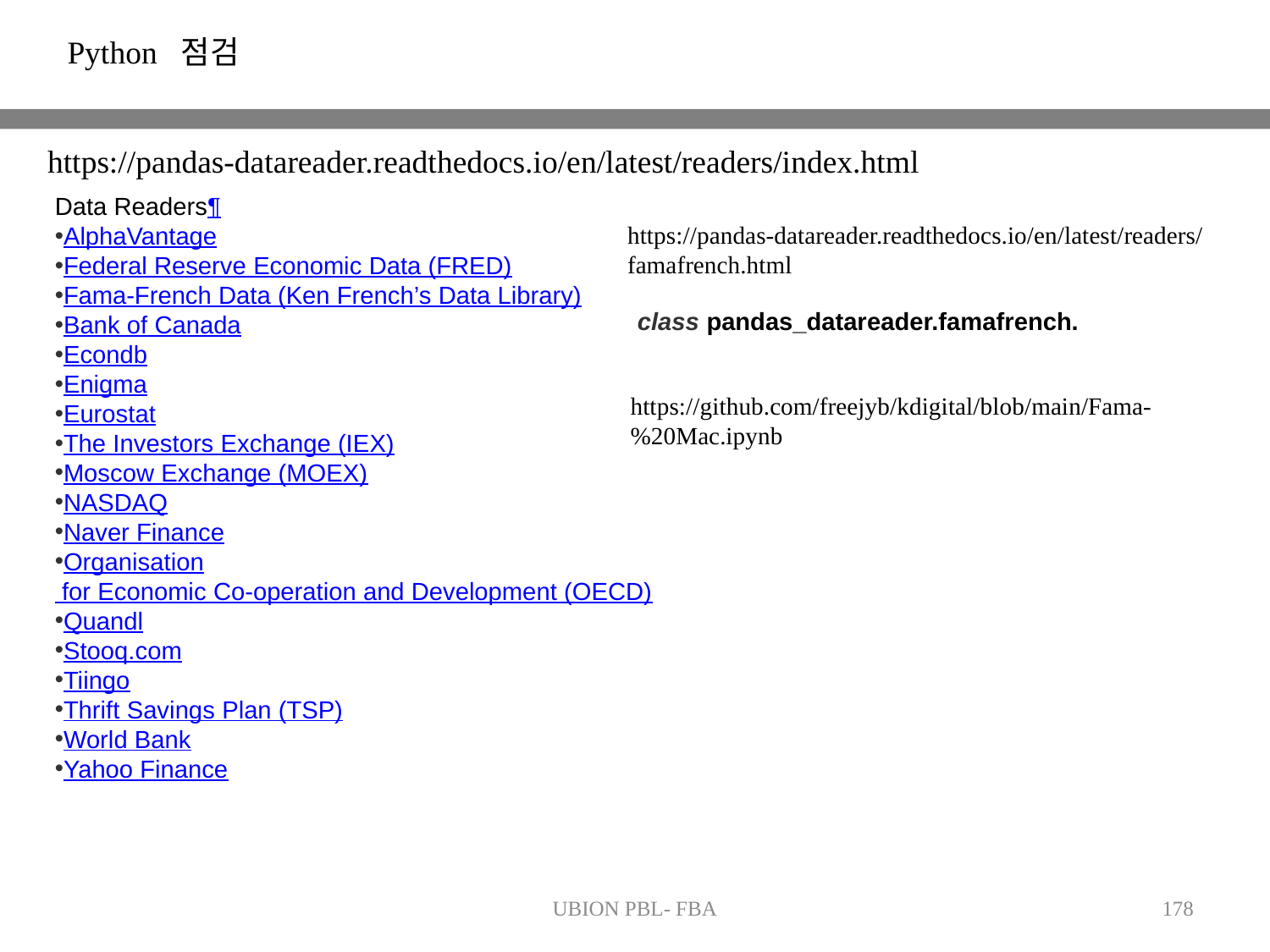

Python  점검

https://pandas-datareader.readthedocs.io/en/latest/readers/index.html
Data Readers¶
AlphaVantage
Federal Reserve Economic Data (FRED)
Fama-French Data (Ken French’s Data Library)
Bank of Canada
Econdb
Enigma
Eurostat
The Investors Exchange (IEX)
Moscow Exchange (MOEX)
NASDAQ
Naver Finance
Organisation for Economic Co-operation and Development (OECD)
Quandl
Stooq.com
Tiingo
Thrift Savings Plan (TSP)
World Bank
Yahoo Finance
https://pandas-datareader.readthedocs.io/en/latest/readers/famafrench.html
class pandas_datareader.famafrench.
https://github.com/freejyb/kdigital/blob/main/Fama-%20Mac.ipynb
UBION PBL- FBA
178